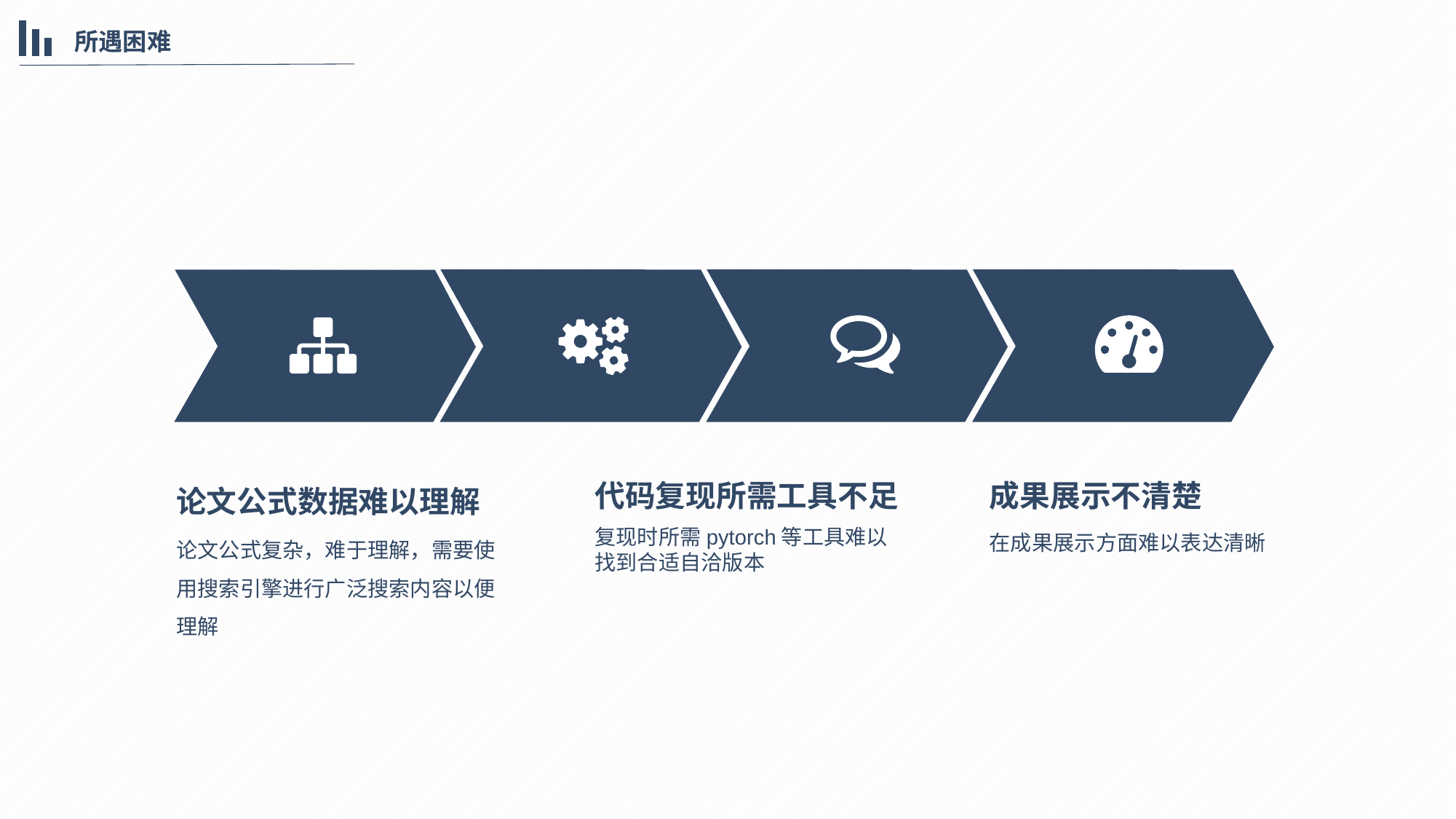

所遇困难

论文公式数据难以理解
论文公式复杂，难于理解，需要使用搜索引擎进行广泛搜索内容以便理解
代码复现所需工具不足
复现时所需pytorch等工具难以找到合适自洽版本
成果展示不清楚
在成果展示方面难以表达清晰